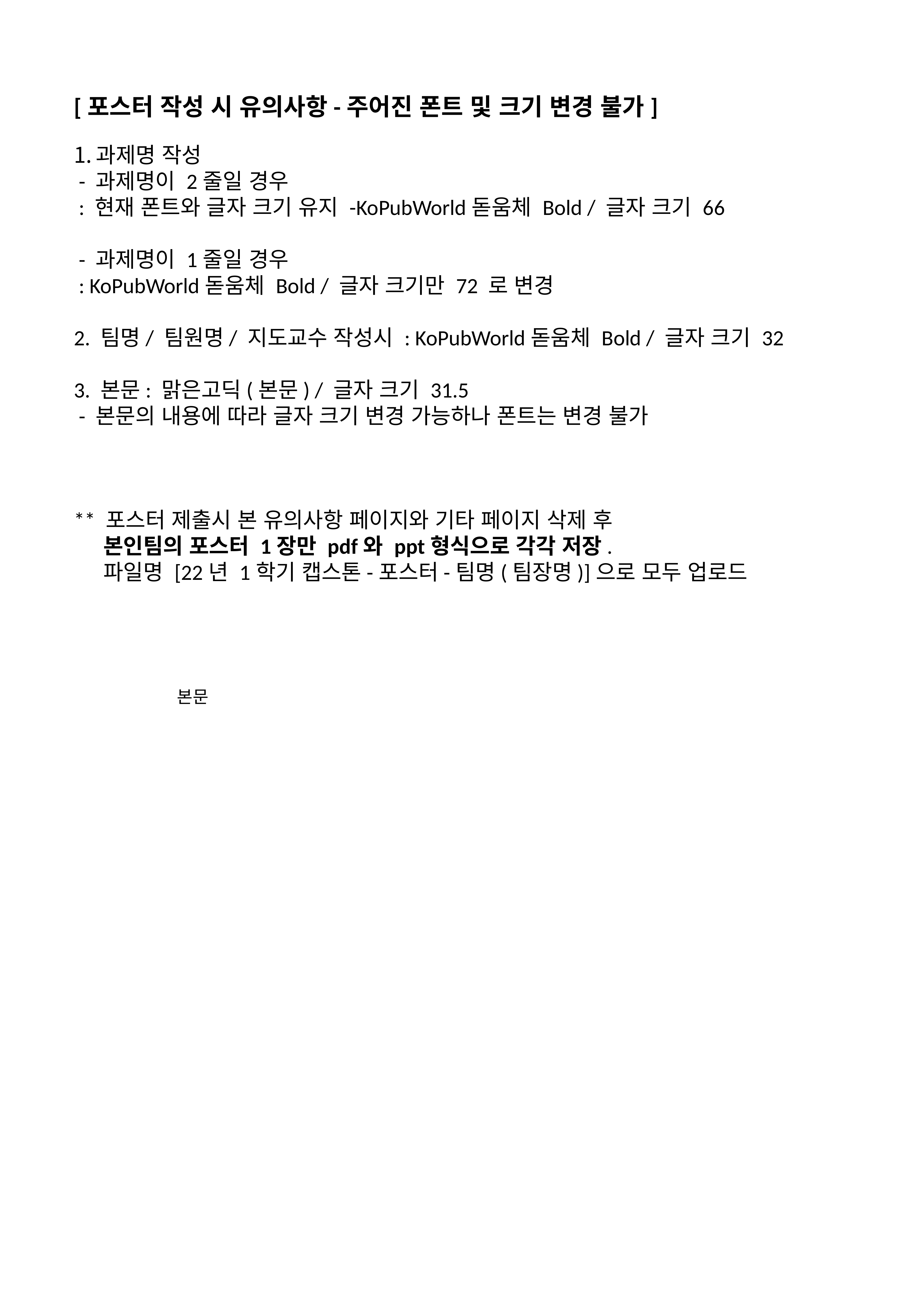

[포스터 작성 시 유의사항-주어진 폰트 및 크기 변경 불가]

과제명 작성
 - 과제명이 2줄일 경우
 : 현재 폰트와 글자 크기 유지 -KoPubWorld돋움체 Bold / 글자 크기 66

 - 과제명이 1줄일 경우
 : KoPubWorld돋움체 Bold / 글자 크기만 72 로 변경

2. 팀명/ 팀원명/ 지도교수 작성시 : KoPubWorld돋움체 Bold / 글자 크기 32

3. 본문: 맑은고딕(본문) / 글자 크기 31.5
 - 본문의 내용에 따라 글자 크기 변경 가능하나 폰트는 변경 불가

** 포스터 제출시 본 유의사항 페이지와 기타 페이지 삭제 후
    본인팀의 포스터 1장만 pdf와 ppt형식으로 각각 저장.
    파일명 [22년 1학기 캡스톤-포스터-팀명(팀장명)]으로 모두 업로드

본문